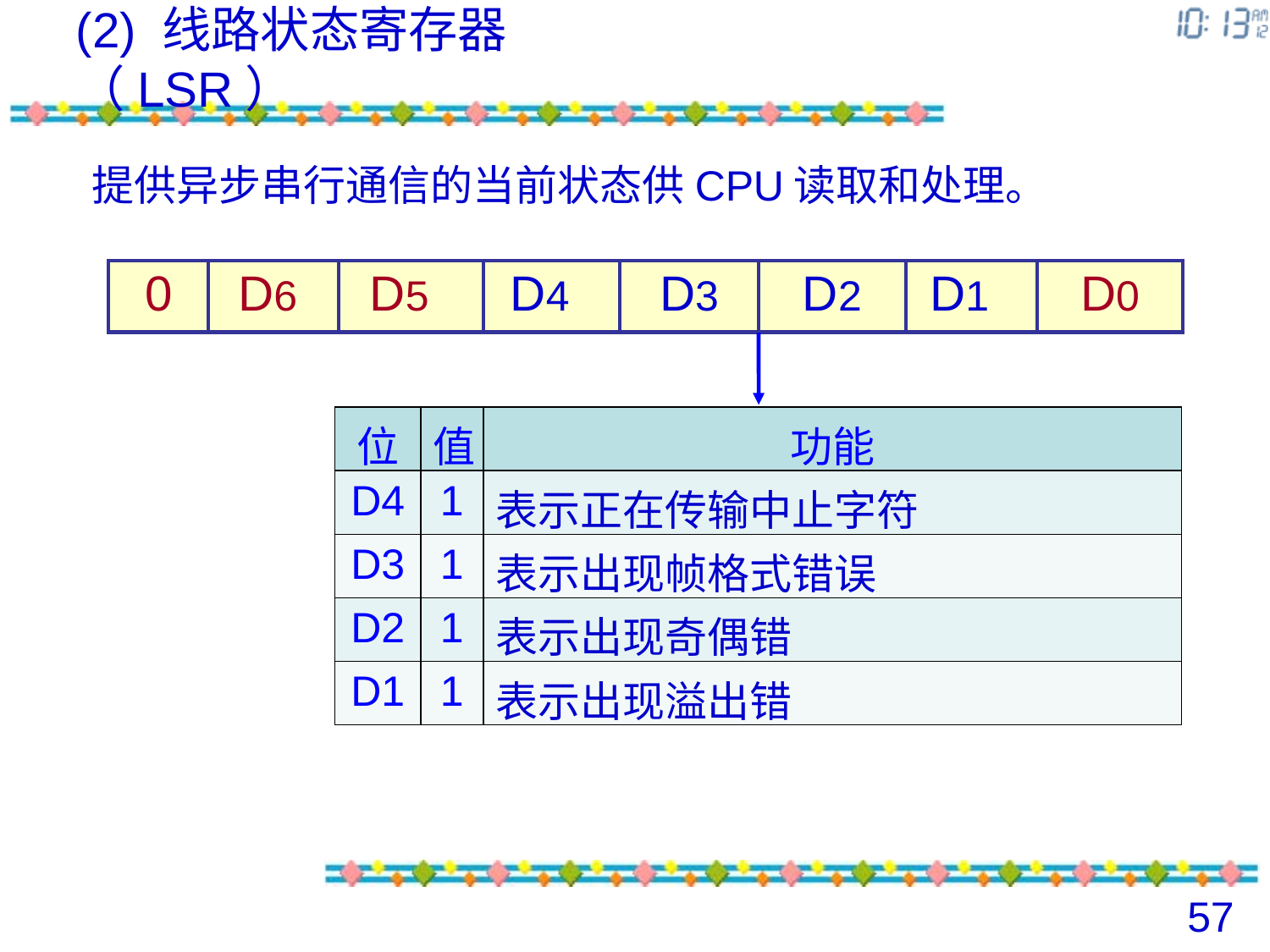

(2) 线路状态寄存器（LSR）
提供异步串行通信的当前状态供CPU读取和处理。
| 0 | D6 | D5 | D4 | D3 | D2 | D1 | D0 |
| --- | --- | --- | --- | --- | --- | --- | --- |

| 位 | 值 | 功能 |
| --- | --- | --- |
| D4 | 1 | 表示正在传输中止字符 |
| D3 | 1 | 表示出现帧格式错误 |
| D2 | 1 | 表示出现奇偶错 |
| D1 | 1 | 表示出现溢出错 |